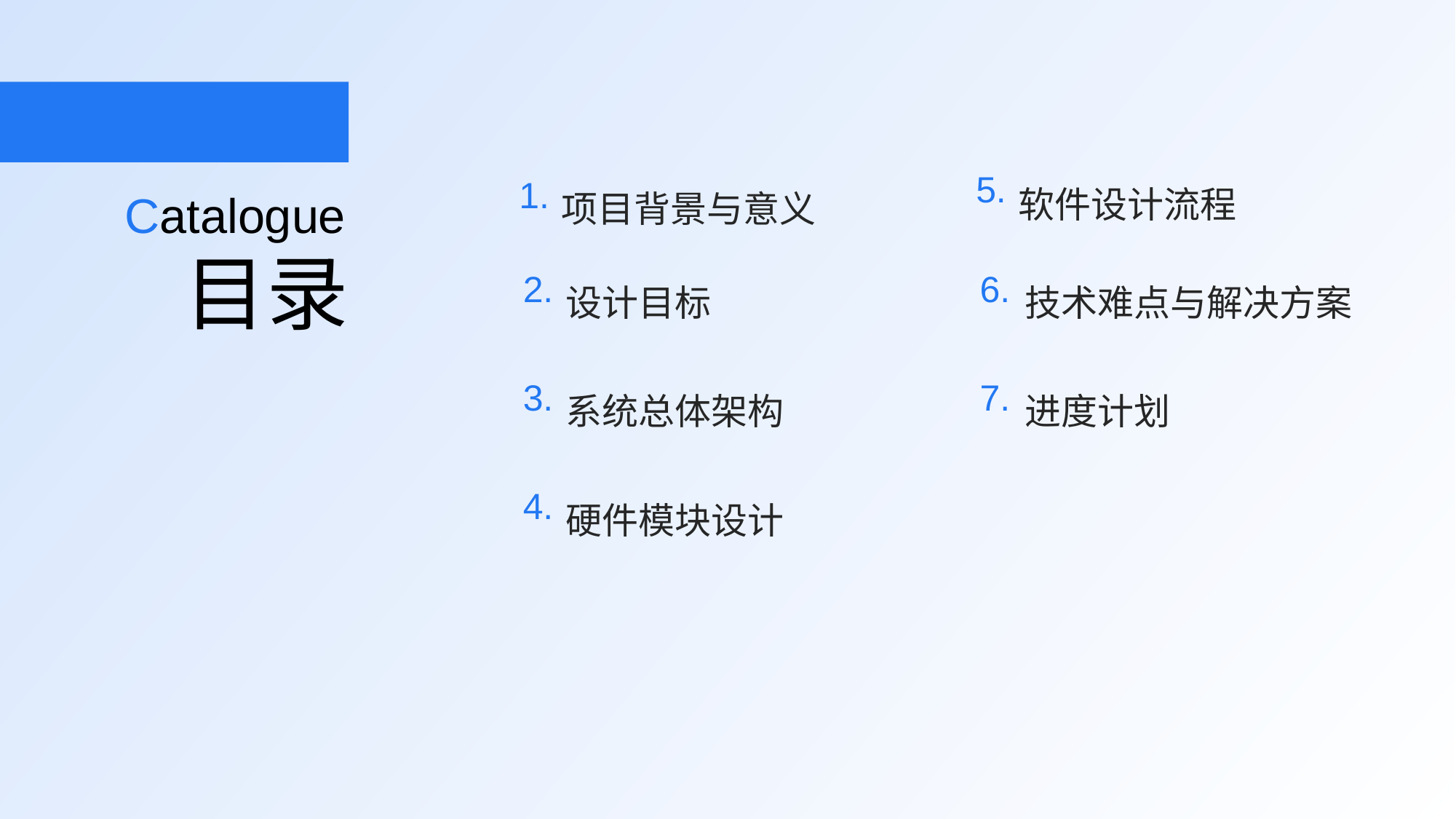

5.
1.
软件设计流程
项目背景与意义
Catalogue
目录
6.
2.
设计目标
技术难点与解决方案
7.
3.
系统总体架构
进度计划
4.
硬件模块设计